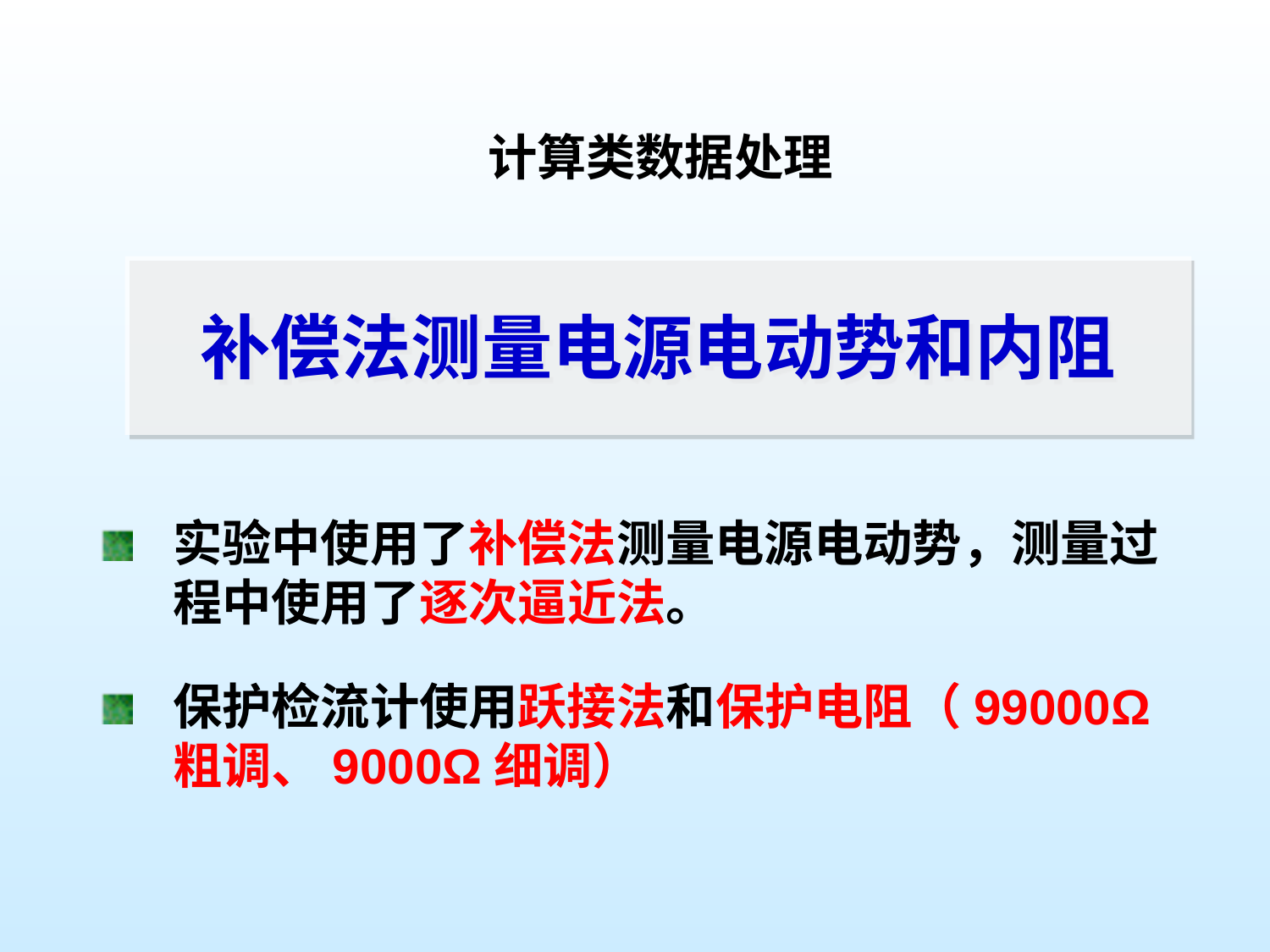

计算类数据处理
补偿法测量电源电动势和内阻
实验中使用了补偿法测量电源电动势，测量过程中使用了逐次逼近法。
保护检流计使用跃接法和保护电阻（99000Ω粗调、9000Ω细调）